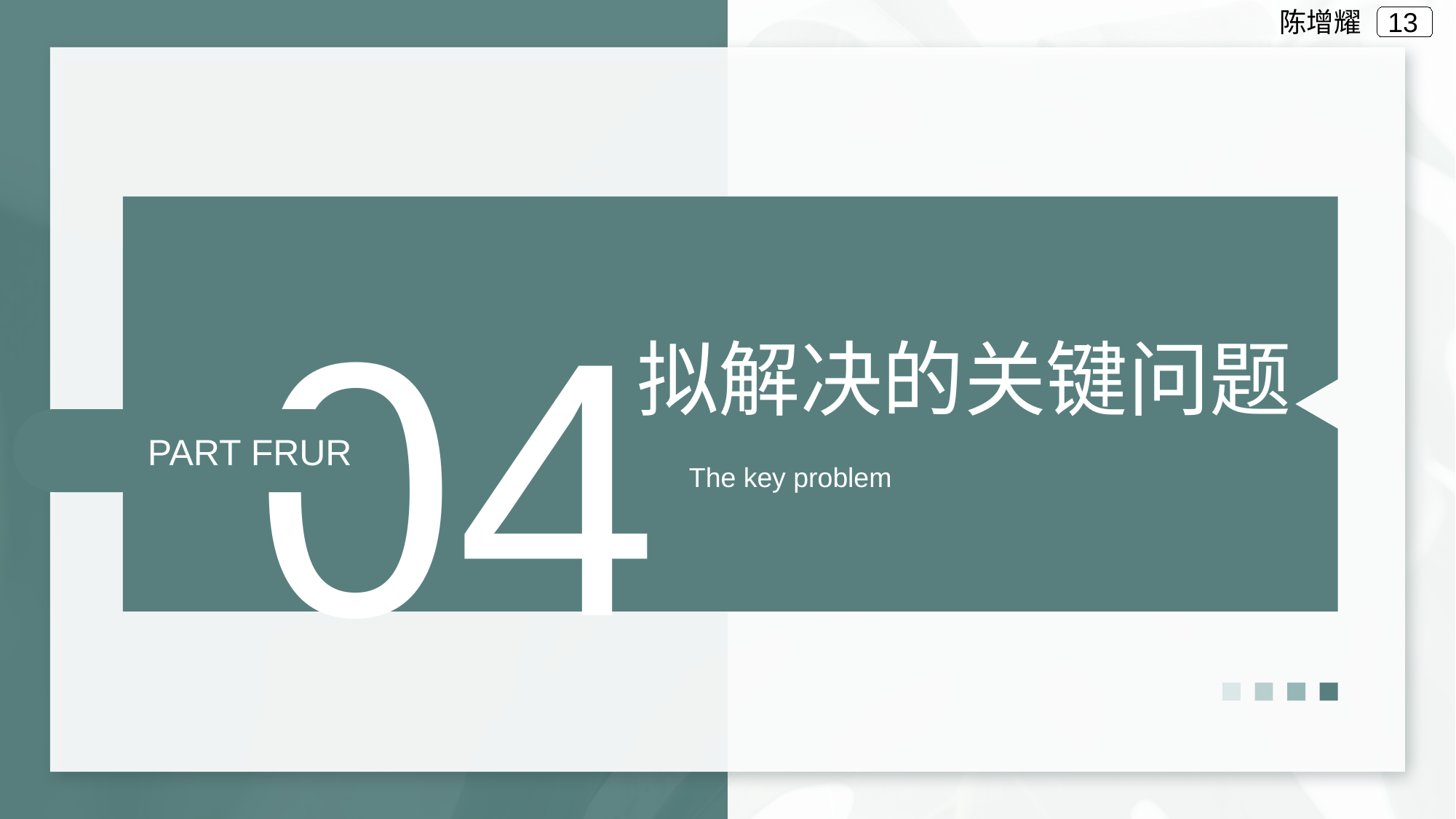

陈增耀
04
拟解决的关键问题
The key problem

PART FRUR